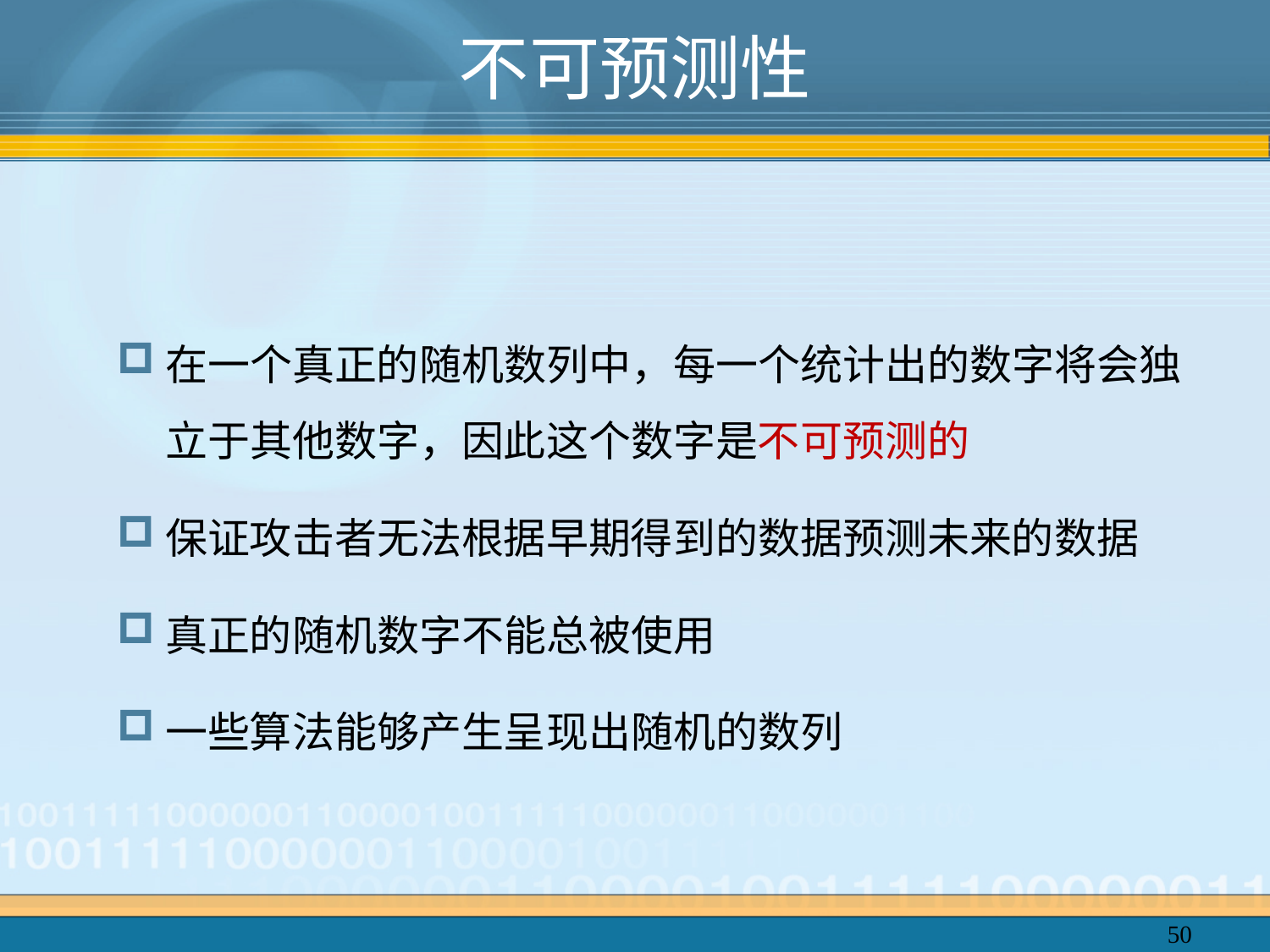

# 不可预测性
在一个真正的随机数列中，每一个统计出的数字将会独立于其他数字，因此这个数字是不可预测的
保证攻击者无法根据早期得到的数据预测未来的数据
真正的随机数字不能总被使用
一些算法能够产生呈现出随机的数列
50